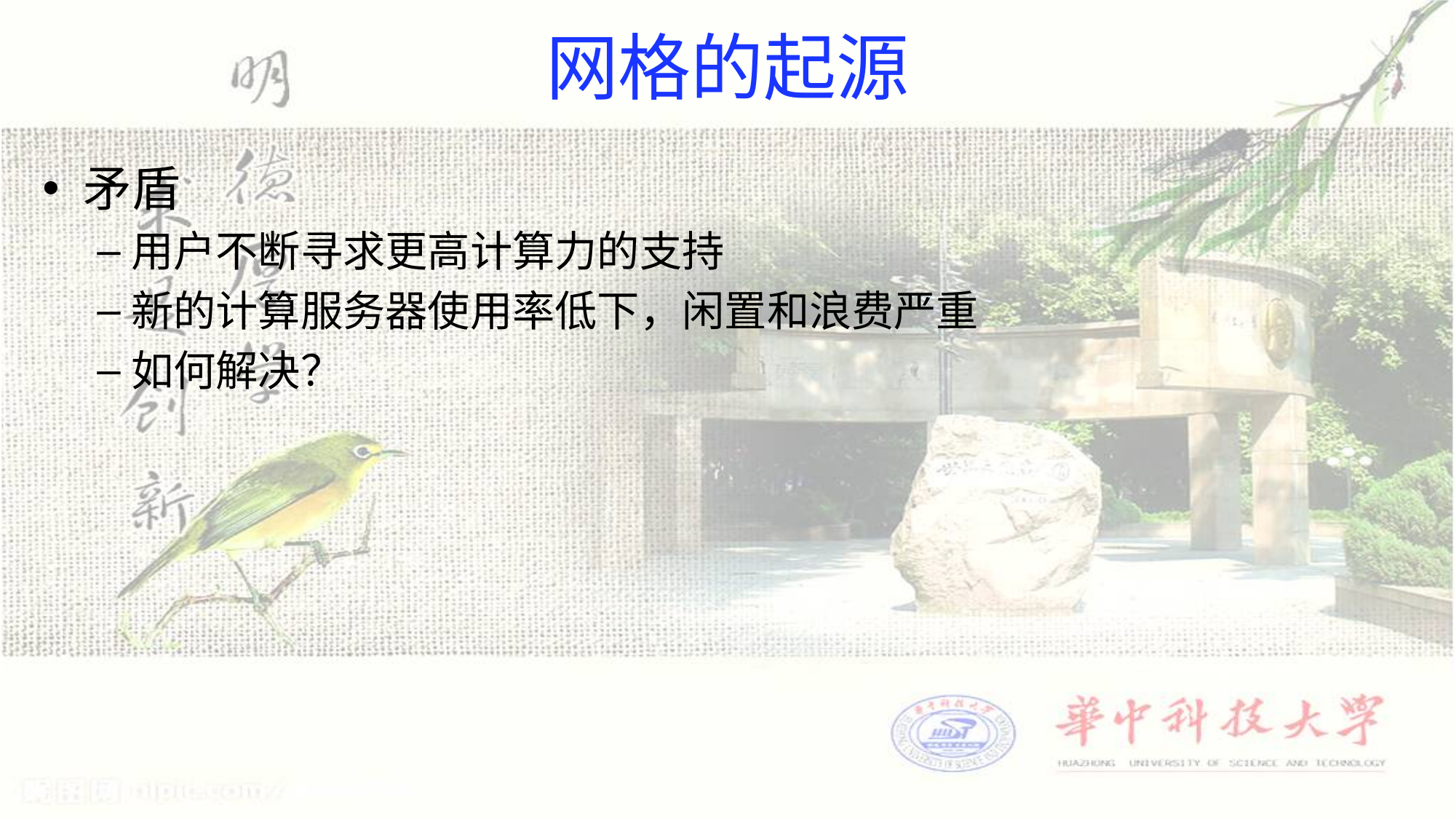

# 网格的起源
矛盾
用户不断寻求更高计算力的支持
新的计算服务器使用率低下，闲置和浪费严重
如何解决？